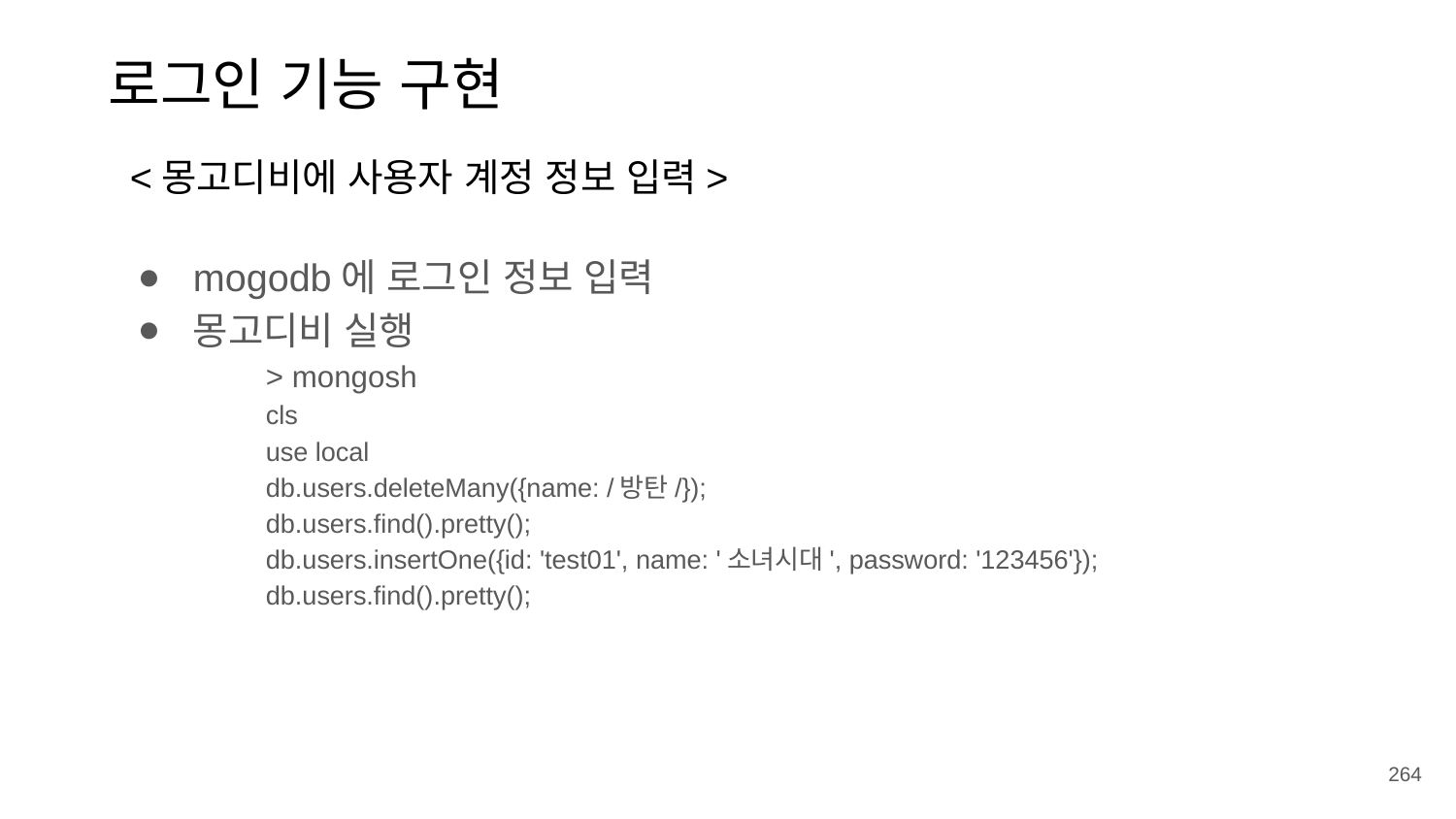

로그인 기능 구현
<몽고디비에 사용자 계정 정보 입력>
mogodb에 로그인 정보 입력
몽고디비 실행
> mongosh
cls
use local
db.users.deleteMany({name: /방탄/});
db.users.find().pretty();
db.users.insertOne({id: 'test01', name: '소녀시대', password: '123456'});
db.users.find().pretty();
264